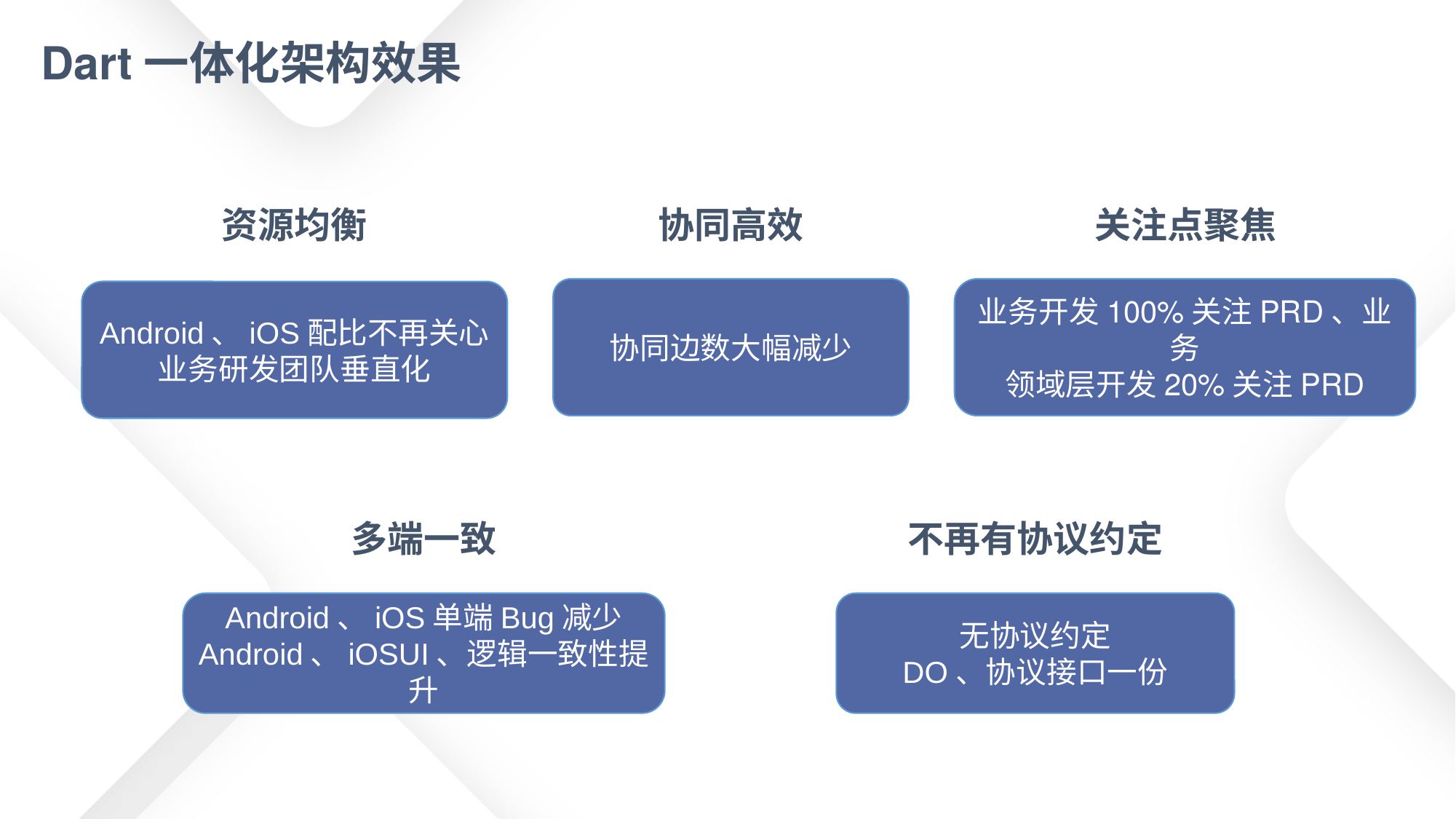

Dart一体化架构效果
资源均衡
协同高效
关注点聚焦
协同边数大幅减少
业务开发100%关注PRD、业务
领域层开发20%关注PRD
Android、iOS配比不再关心
业务研发团队垂直化
多端一致
不再有协议约定
Android、iOS单端Bug减少
Android、iOSUI、逻辑一致性提升
无协议约定
DO、协议接口一份